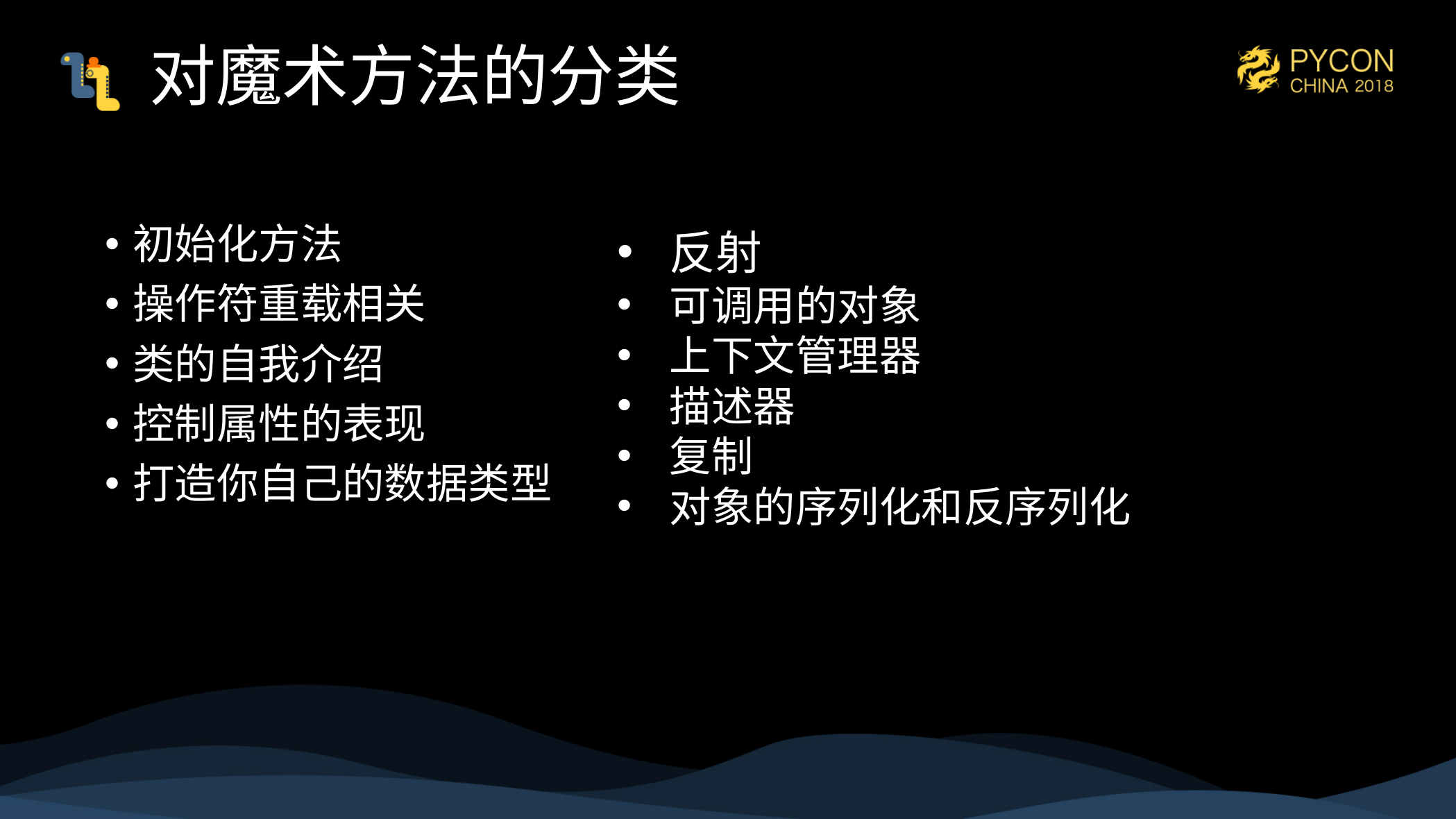

# 对魔术方法的分类
反射
可调用的对象
上下文管理器
描述器
复制
对象的序列化和反序列化
初始化方法
操作符重载相关
类的自我介绍
控制属性的表现
打造你自己的数据类型